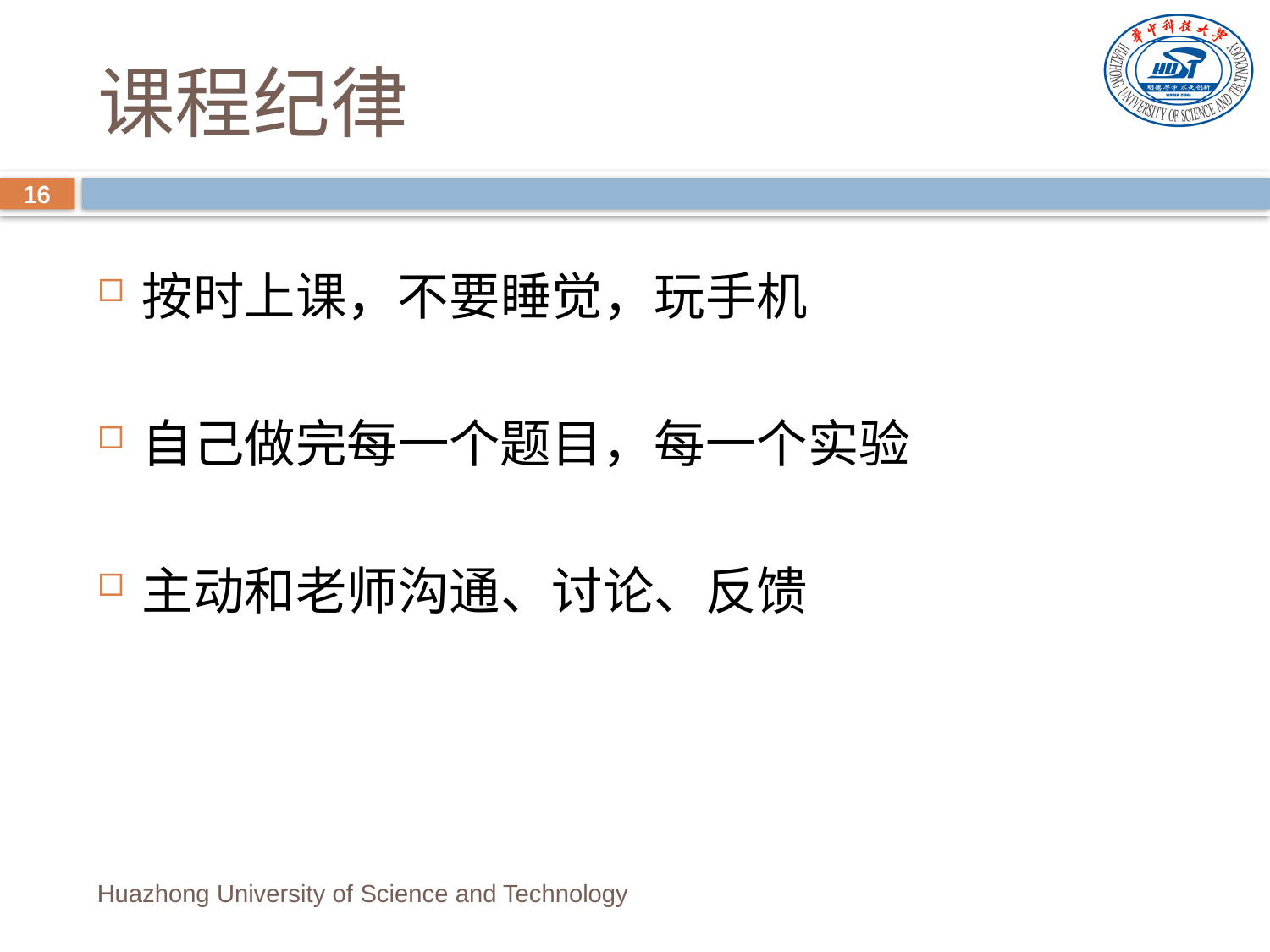

# 课程纪律
16
按时上课，不要睡觉，玩手机

自己做完每一个题目，每一个实验

主动和老师沟通、讨论、反馈
Huazhong University of Science and Technology